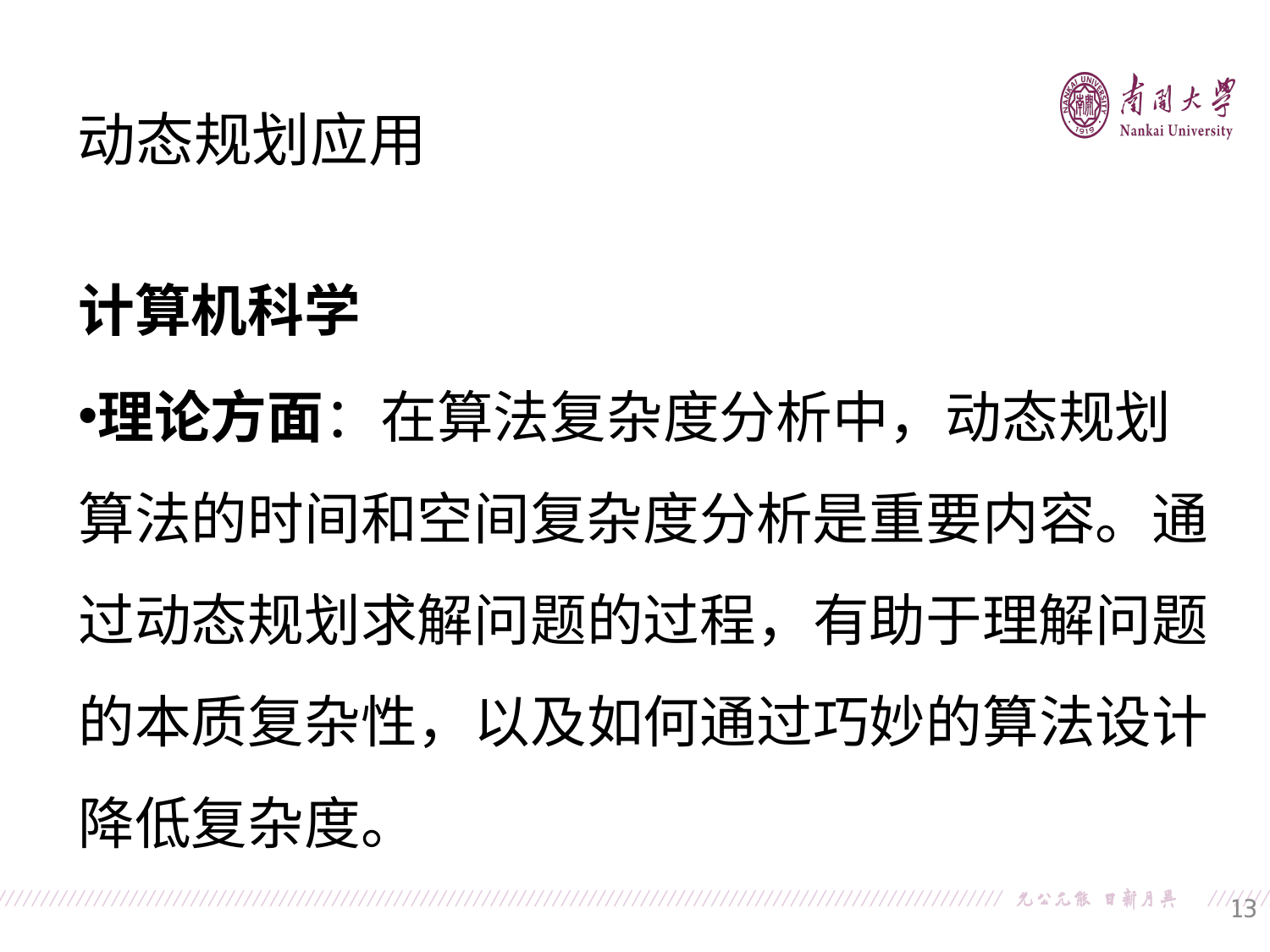

动态规划应用
计算机科学
理论方面：在算法复杂度分析中，动态规划算法的时间和空间复杂度分析是重要内容。通过动态规划求解问题的过程，有助于理解问题的本质复杂性，以及如何通过巧妙的算法设计降低复杂度。
13